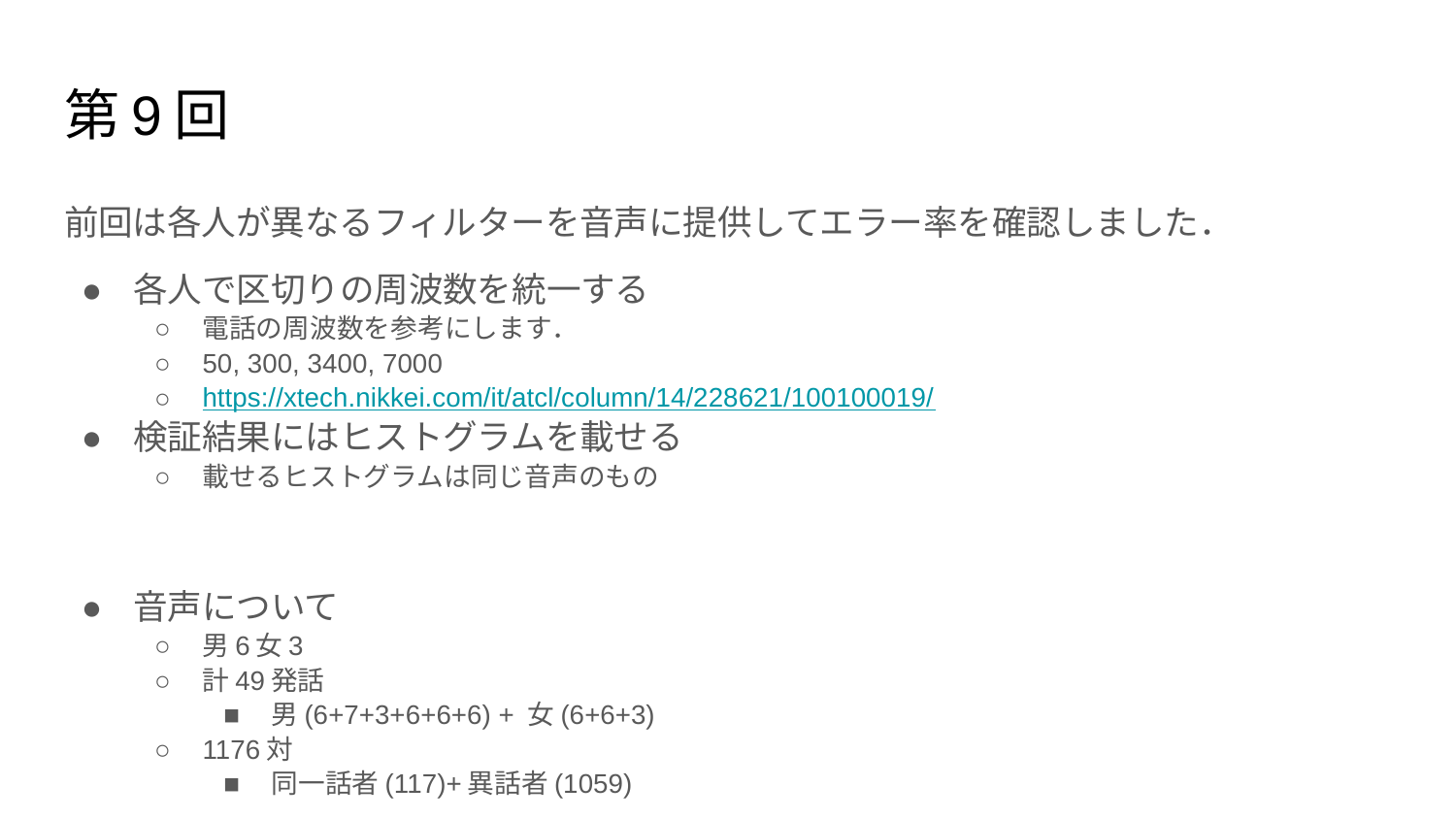

# 第9回
前回は各人が異なるフィルターを音声に提供してエラー率を確認しました．
各人で区切りの周波数を統一する
電話の周波数を参考にします．
50, 300, 3400, 7000
https://xtech.nikkei.com/it/atcl/column/14/228621/100100019/
検証結果にはヒストグラムを載せる
載せるヒストグラムは同じ音声のもの

音声について
男6女3
計49発話
男(6+7+3+6+6+6) + 女(6+6+3)
1176対
同一話者(117)+異話者(1059)